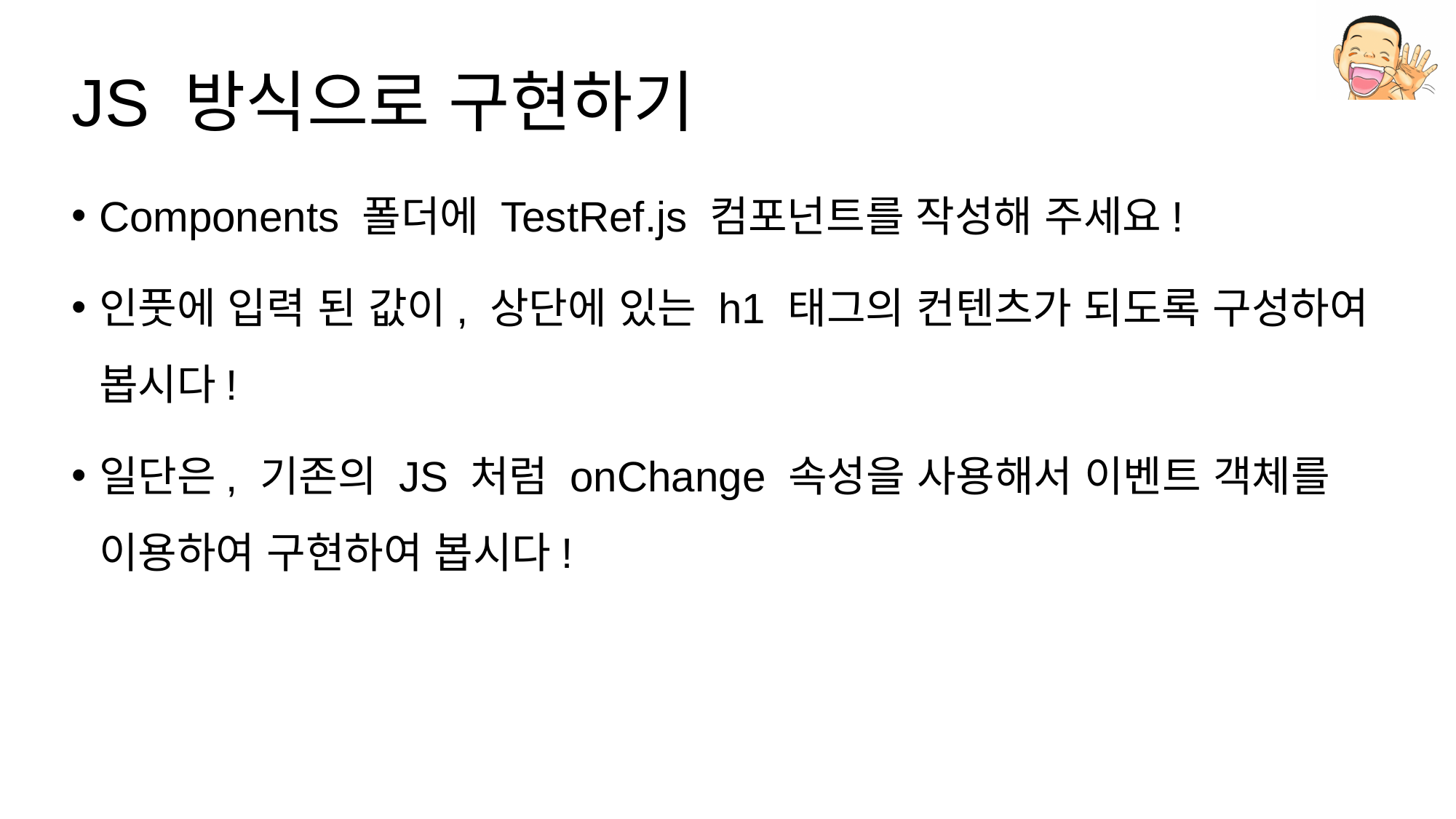

# JS 방식으로 구현하기
Components 폴더에 TestRef.js 컴포넌트를 작성해 주세요!
인풋에 입력 된 값이, 상단에 있는 h1 태그의 컨텐츠가 되도록 구성하여 봅시다!
일단은, 기존의 JS 처럼 onChange 속성을 사용해서 이벤트 객체를 이용하여 구현하여 봅시다!